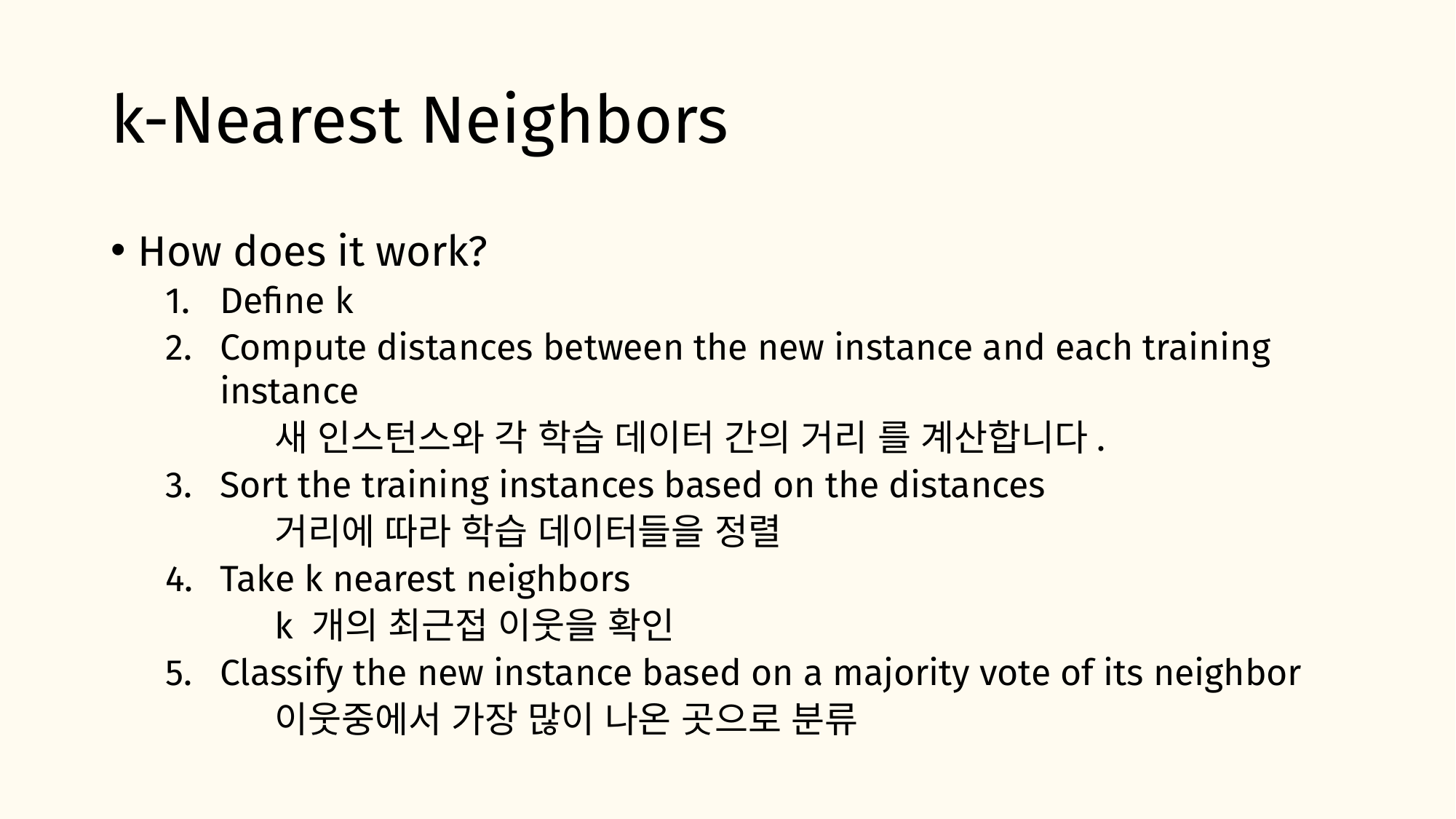

# k-Nearest Neighbors
How does it work?
Define k
Compute distances between the new instance and each training instance
	새 인스턴스와 각 학습 데이터 간의 거리 를 계산합니다.
Sort the training instances based on the distances
	거리에 따라 학습 데이터들을 정렬
Take k nearest neighbors
	k 개의 최근접 이웃을 확인
Classify the new instance based on a majority vote of its neighbor
	이웃중에서 가장 많이 나온 곳으로 분류